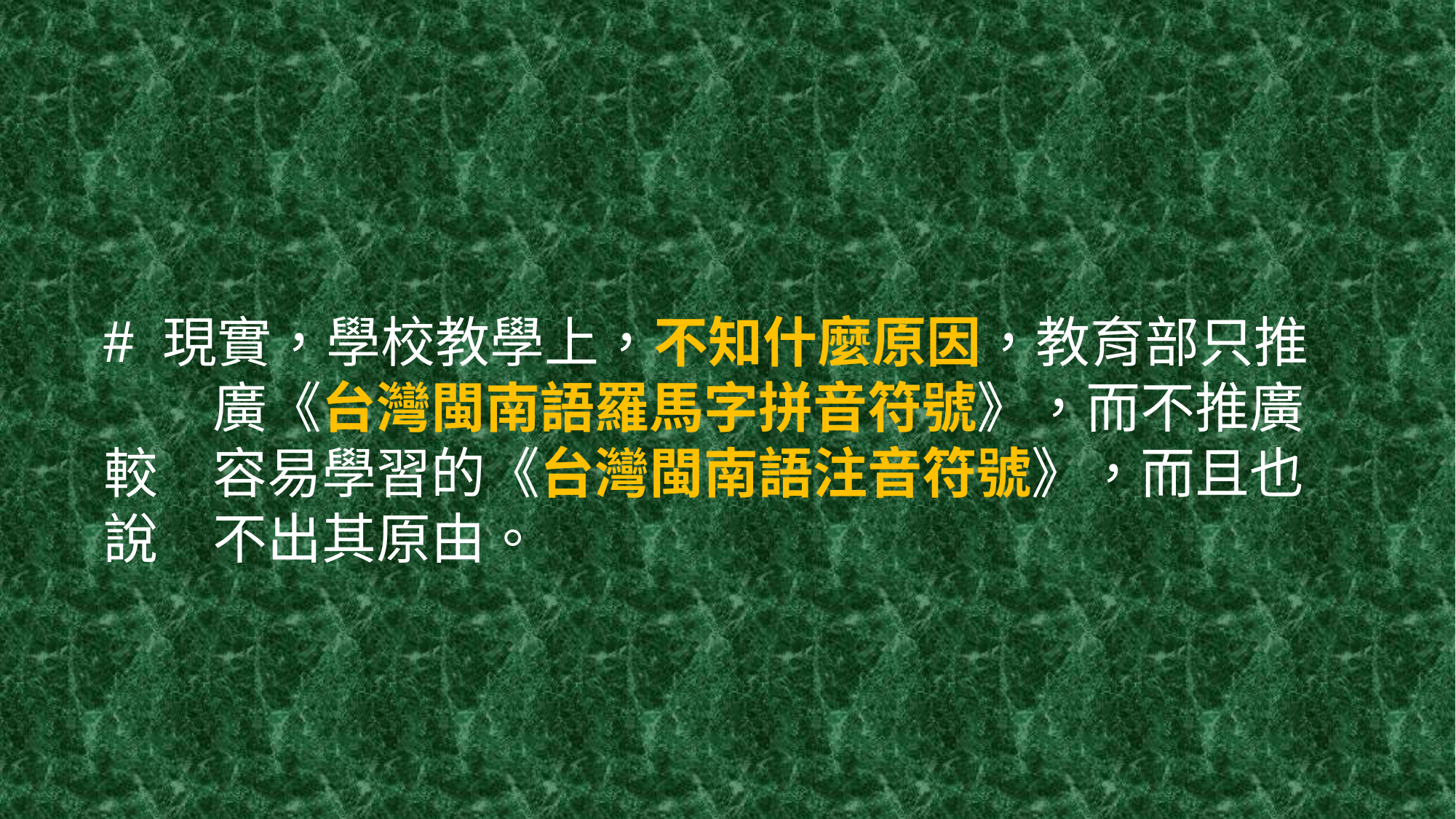

# # 現實，學校教學上，不知什麼原因，教育部只推	廣《台灣閩南語羅馬字拼音符號》，而不推廣較	容易學習的《台灣閩南語注音符號》，而且也說	不出其原由。